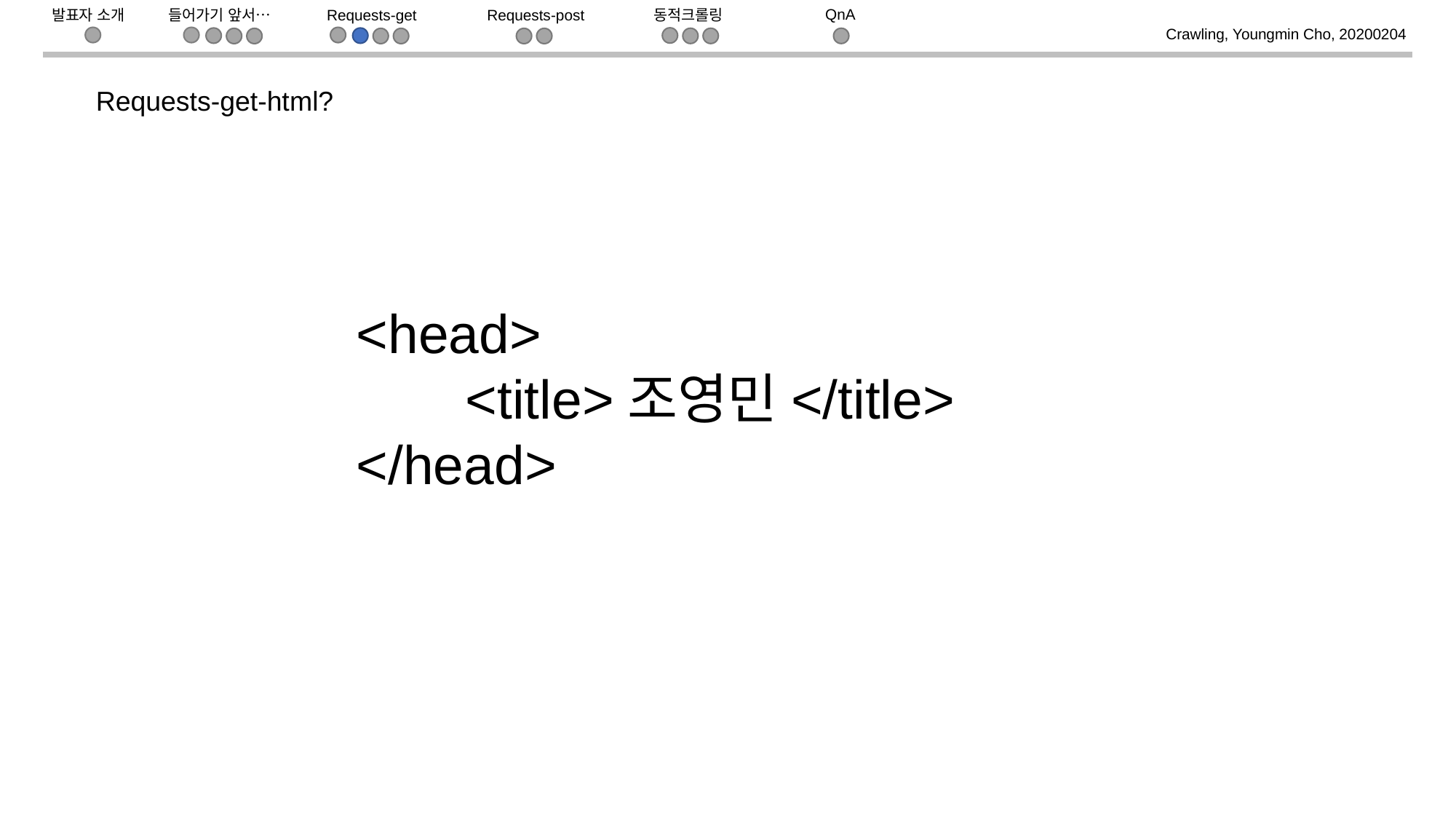

들어가기 앞서…
Requests-get
동적크롤링
QnA
Requests-post
발표자 소개
Crawling, Youngmin Cho, 20200204

Requests-get-html?
<head>
	<title>조영민</title>
</head>